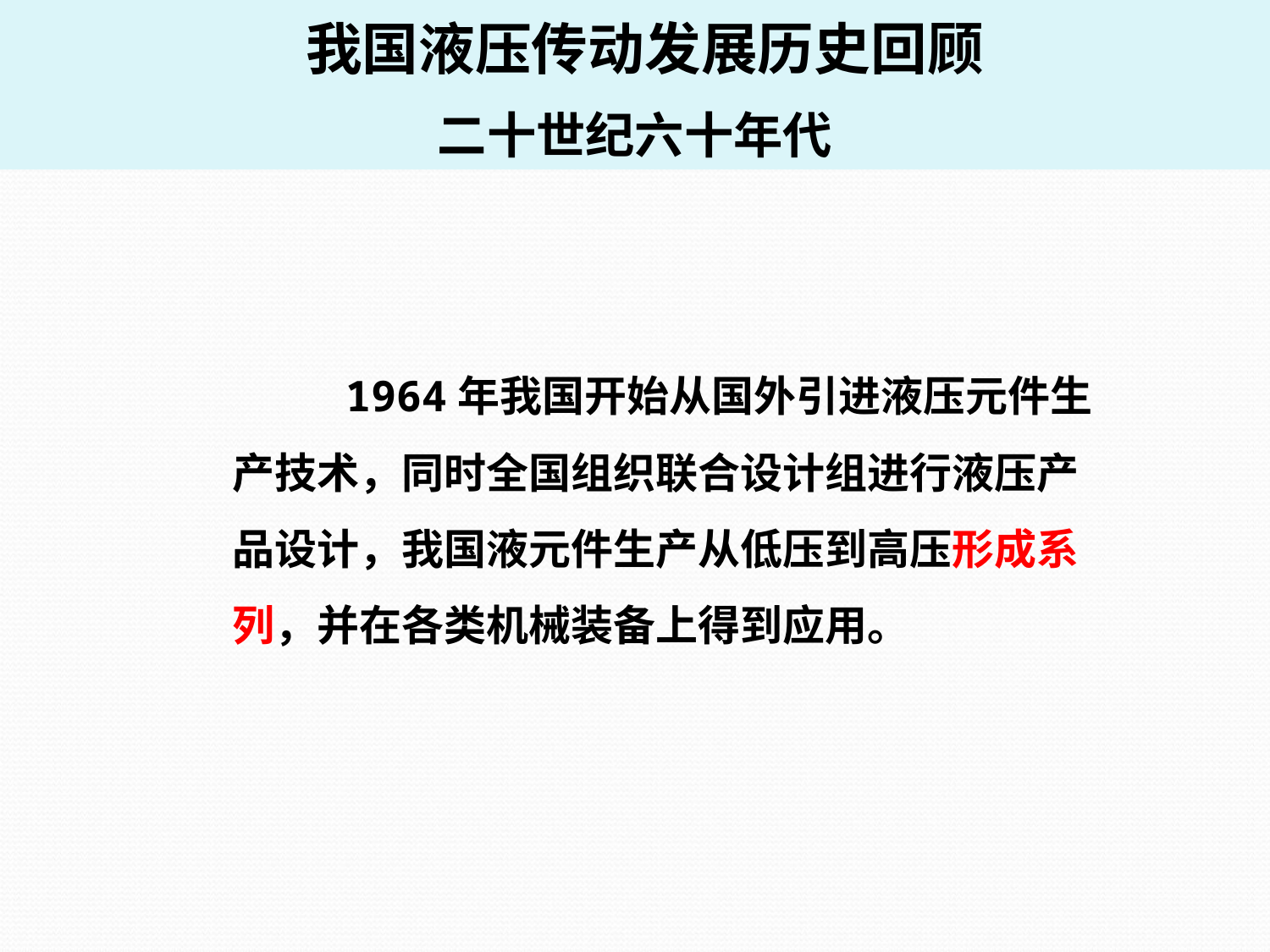

我国液压传动发展历史回顾
二十世纪六十年代
    1964年我国开始从国外引进液压元件生产技术，同时全国组织联合设计组进行液压产品设计，我国液元件生产从低压到高压形成系列，并在各类机械装备上得到应用。